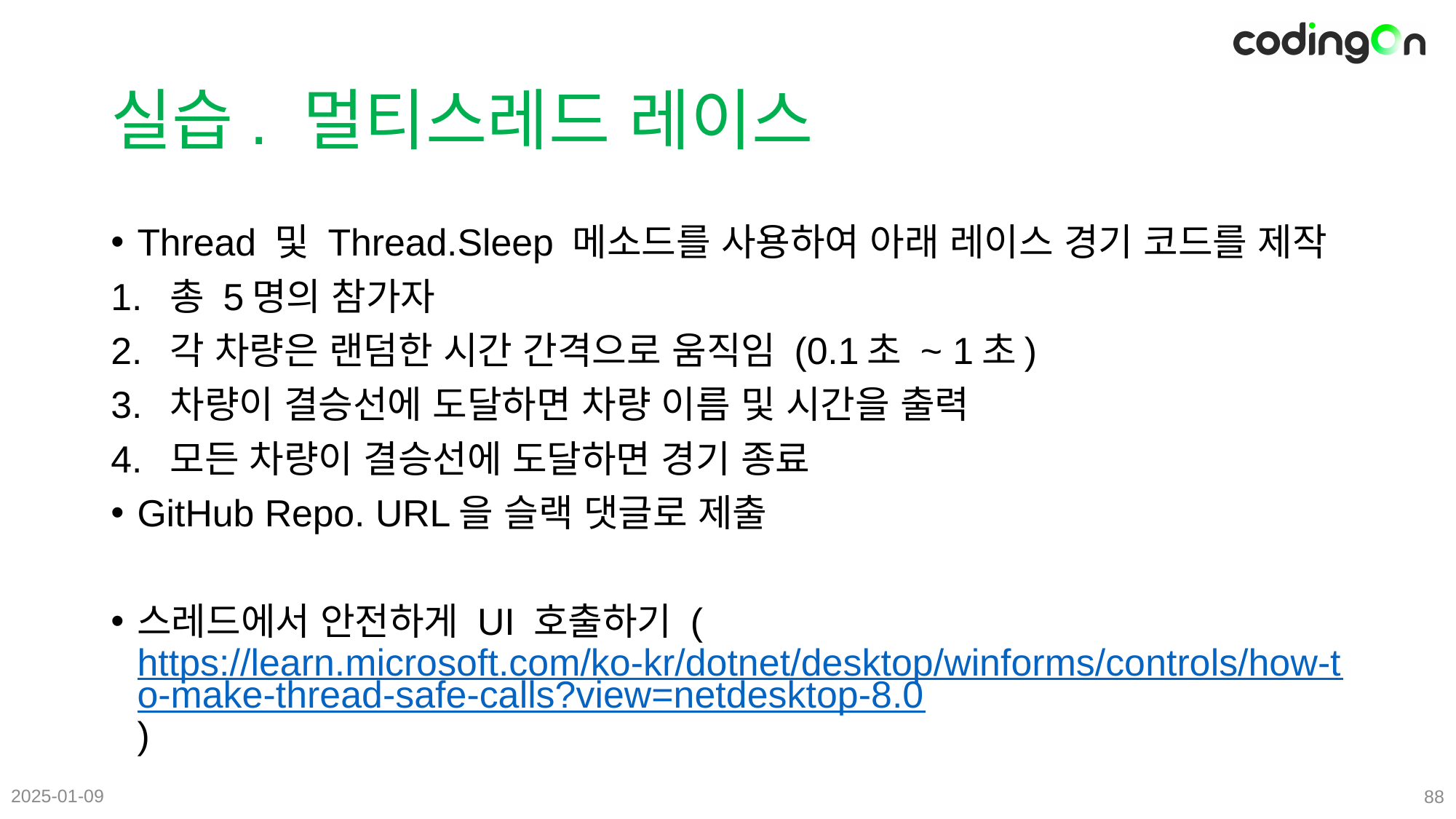

# 실습. 멀티스레드 레이스
Thread 및 Thread.Sleep 메소드를 사용하여 아래 레이스 경기 코드를 제작
총 5명의 참가자
각 차량은 랜덤한 시간 간격으로 움직임 (0.1초 ~ 1초)
차량이 결승선에 도달하면 차량 이름 및 시간을 출력
모든 차량이 결승선에 도달하면 경기 종료
GitHub Repo. URL을 슬랙 댓글로 제출

스레드에서 안전하게 UI 호출하기 (https://learn.microsoft.com/ko-kr/dotnet/desktop/winforms/controls/how-to-make-thread-safe-calls?view=netdesktop-8.0)

2025-01-09
88